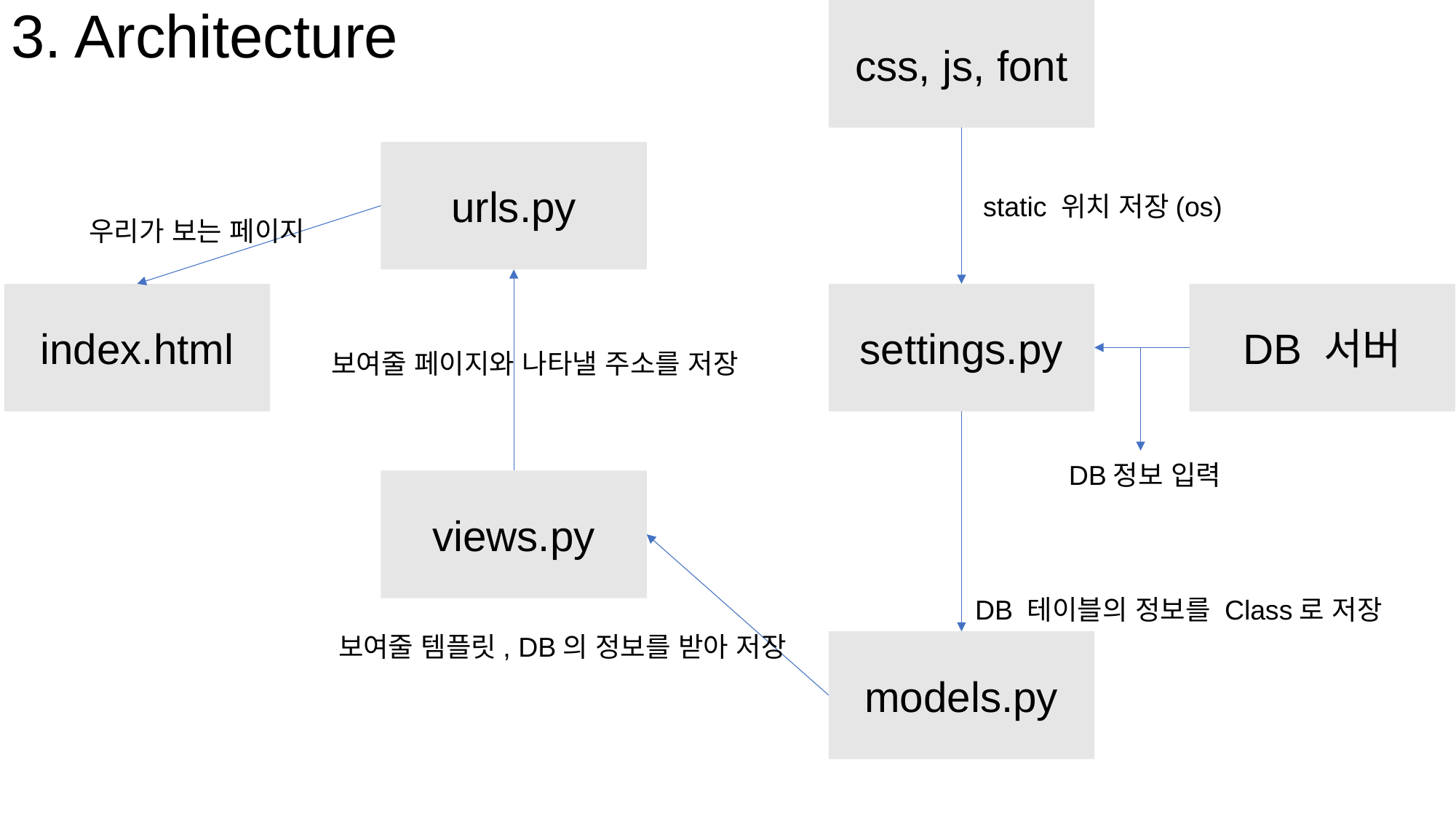

3. Architecture
css, js, font
urls.py
static 위치 저장(os)
우리가 보는 페이지
index.html
settings.py
DB 서버
보여줄 페이지와 나타낼 주소를 저장
DB정보 입력
views.py
DB 테이블의 정보를 Class로 저장
보여줄 템플릿, DB의 정보를 받아 저장
models.py